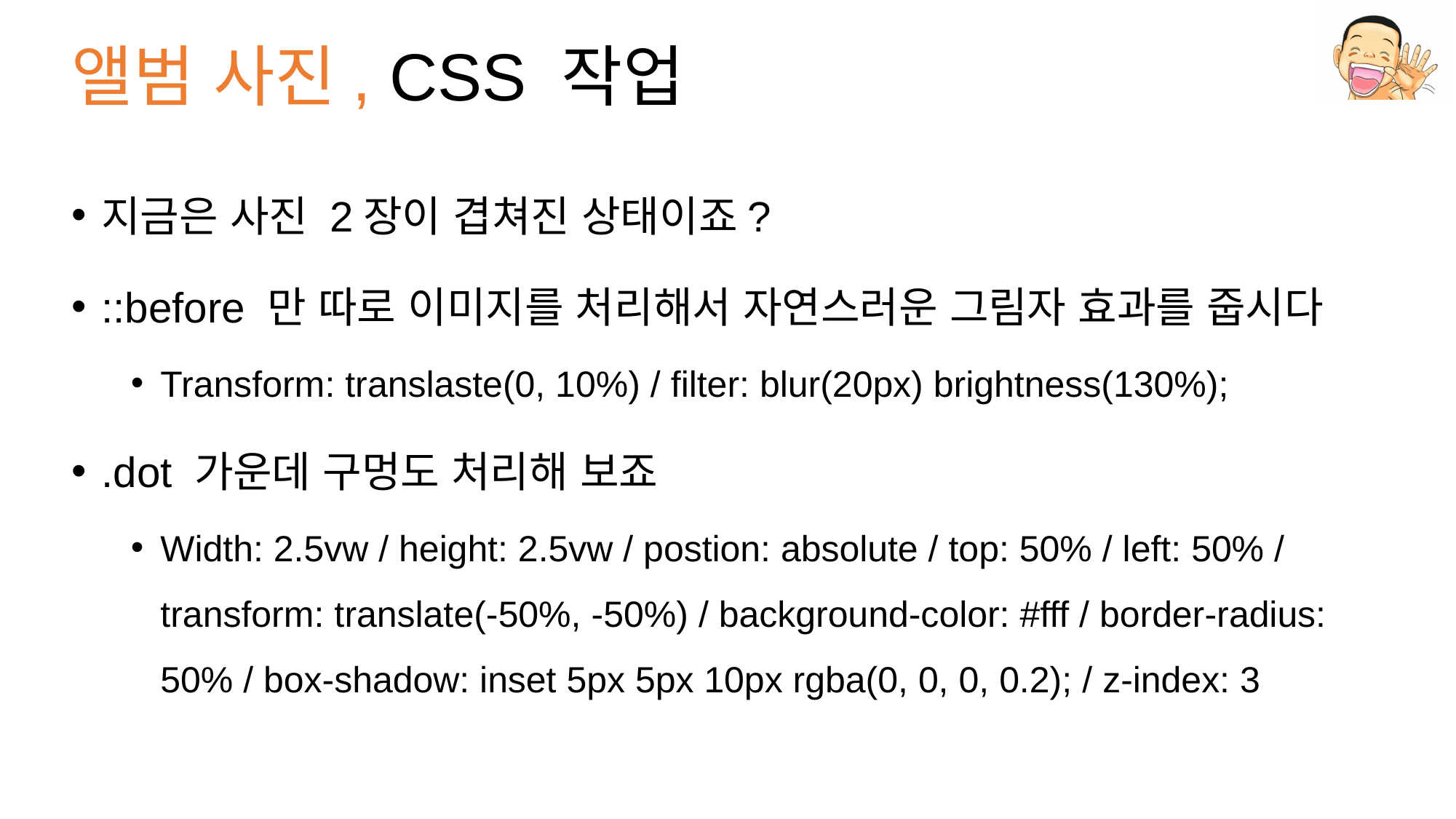

# 앨범 사진, CSS 작업
지금은 사진 2장이 겹쳐진 상태이죠?
::before 만 따로 이미지를 처리해서 자연스러운 그림자 효과를 줍시다
Transform: translaste(0, 10%) / filter: blur(20px) brightness(130%);
.dot 가운데 구멍도 처리해 보죠
Width: 2.5vw / height: 2.5vw / postion: absolute / top: 50% / left: 50% / transform: translate(-50%, -50%) / background-color: #fff / border-radius: 50% / box-shadow: inset 5px 5px 10px rgba(0, 0, 0, 0.2); / z-index: 3